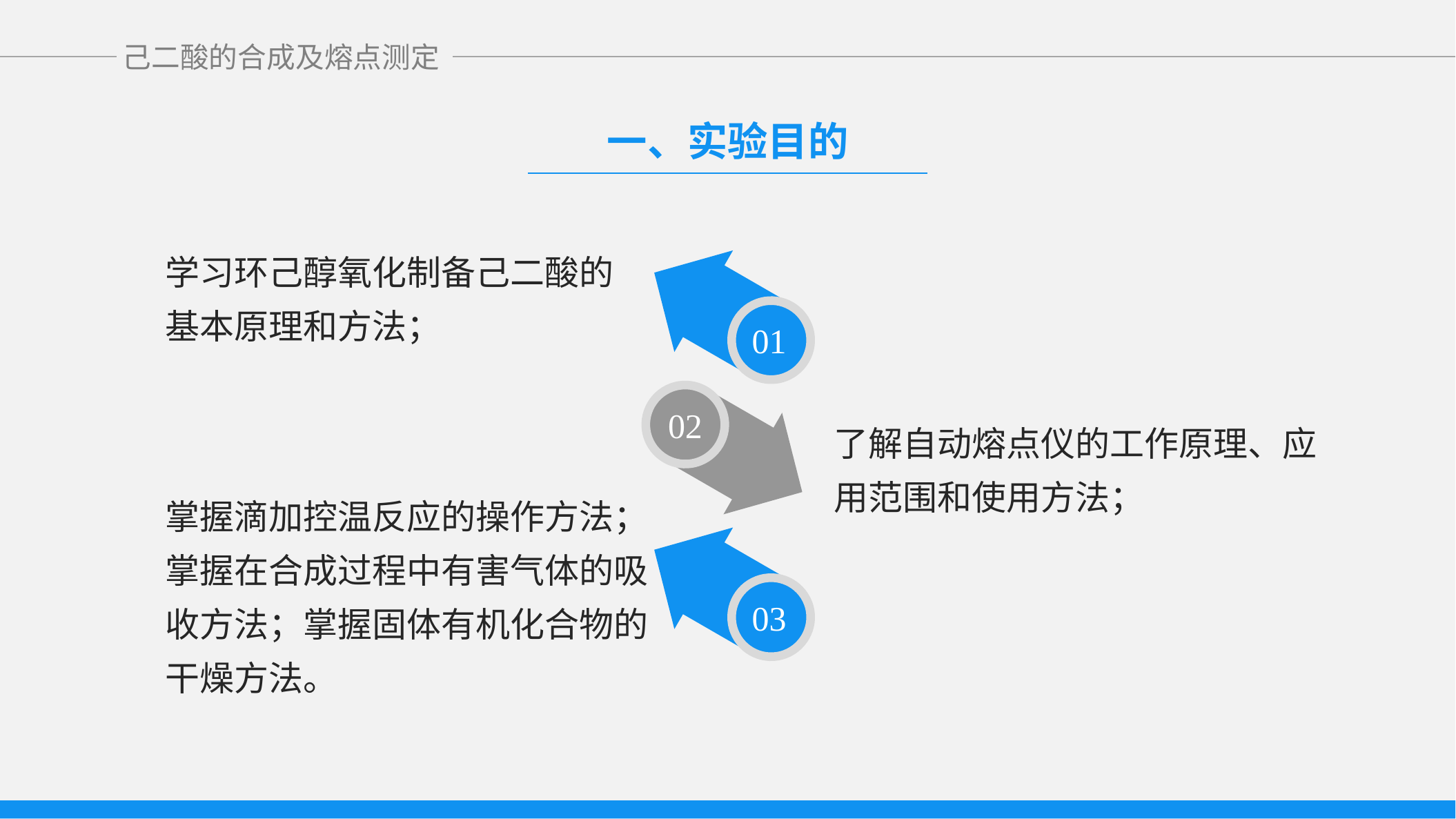

一、实验目的
学习环己醇氧化制备己二酸的基本原理和方法；

01

02
了解自动熔点仪的工作原理、应用范围和使用方法；
掌握滴加控温反应的操作方法；掌握在合成过程中有害气体的吸收方法；掌握固体有机化合物的干燥方法。

03